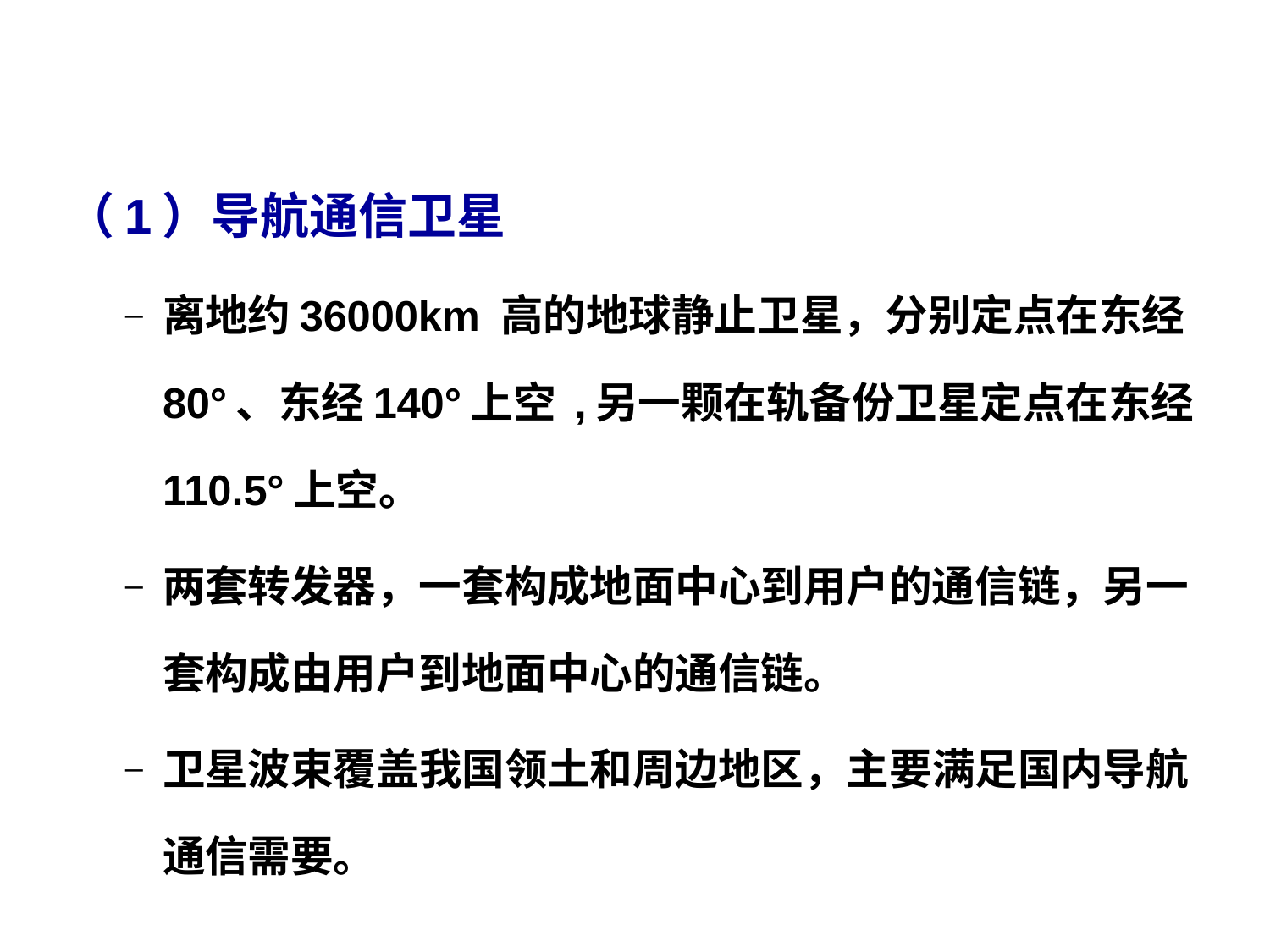

（1）导航通信卫星
离地约36000km 高的地球静止卫星，分别定点在东经80°、东经140°上空 ,另一颗在轨备份卫星定点在东经 110.5°上空。
两套转发器，一套构成地面中心到用户的通信链，另一套构成由用户到地面中心的通信链。
卫星波束覆盖我国领土和周边地区，主要满足国内导航通信需要。